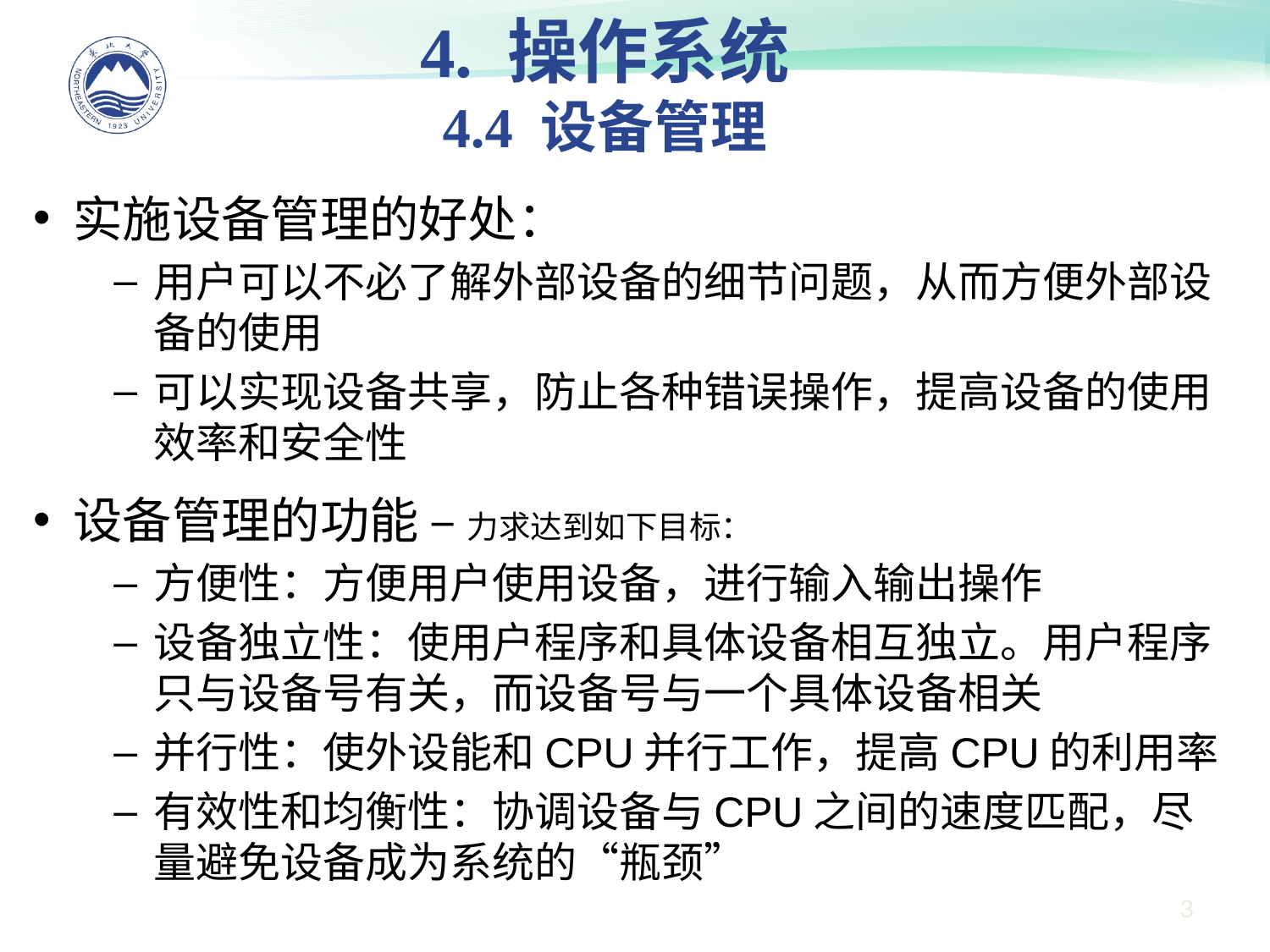

4. 操作系统
4.4 设备管理
实施设备管理的好处：
用户可以不必了解外部设备的细节问题，从而方便外部设备的使用
可以实现设备共享，防止各种错误操作，提高设备的使用效率和安全性
设备管理的功能 – 力求达到如下目标：
方便性：方便用户使用设备，进行输入输出操作
设备独立性：使用户程序和具体设备相互独立。用户程序只与设备号有关，而设备号与一个具体设备相关
并行性：使外设能和CPU并行工作，提高CPU的利用率
有效性和均衡性：协调设备与CPU之间的速度匹配，尽量避免设备成为系统的“瓶颈”
3